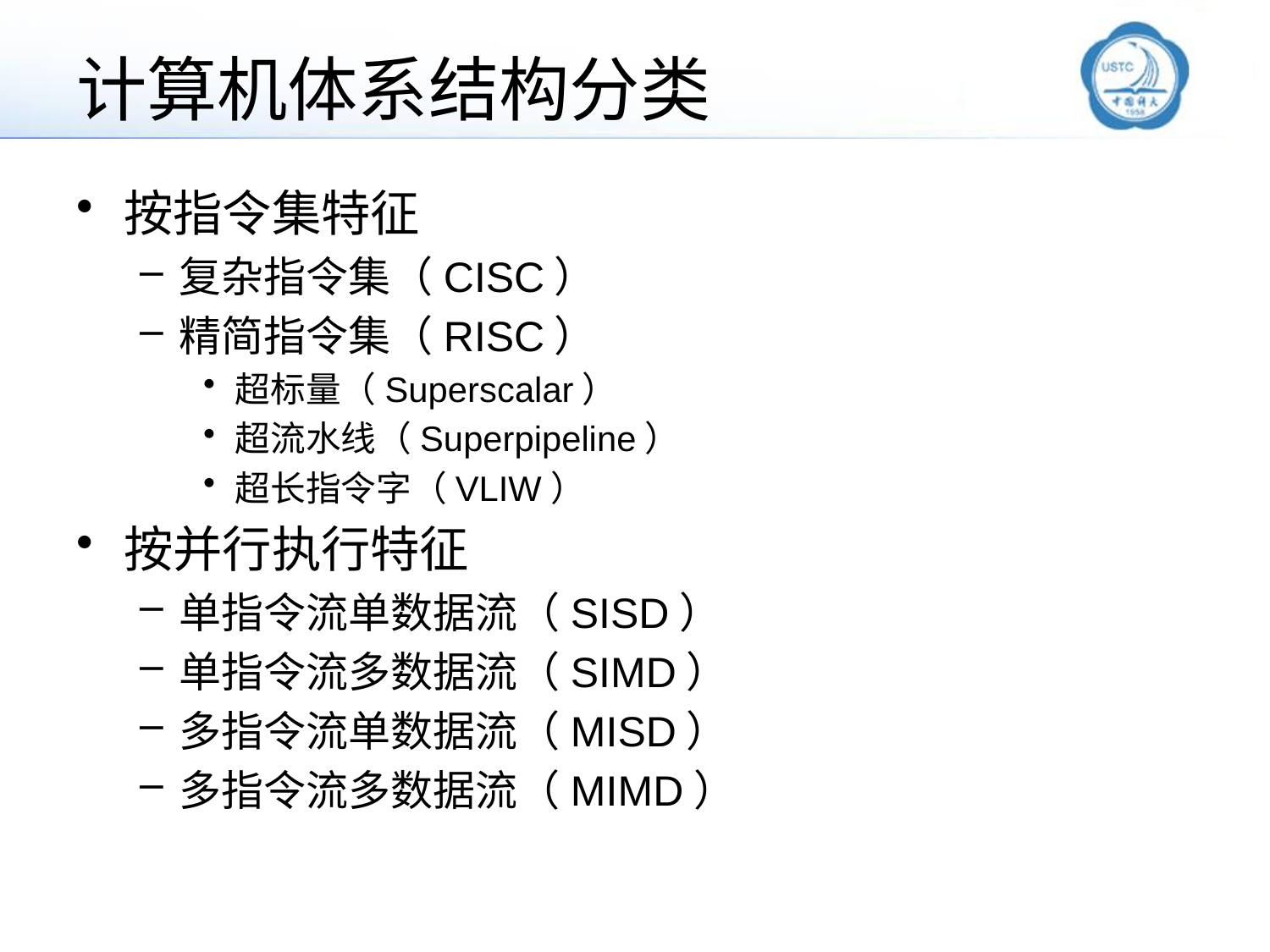

# 计算机体系结构分类
按指令集特征
复杂指令集（CISC）
精简指令集（RISC）
超标量（Superscalar）
超流水线（Superpipeline）
超长指令字（VLIW）
按并行执行特征
单指令流单数据流（SISD）
单指令流多数据流（SIMD）
多指令流单数据流（MISD）
多指令流多数据流（MIMD）